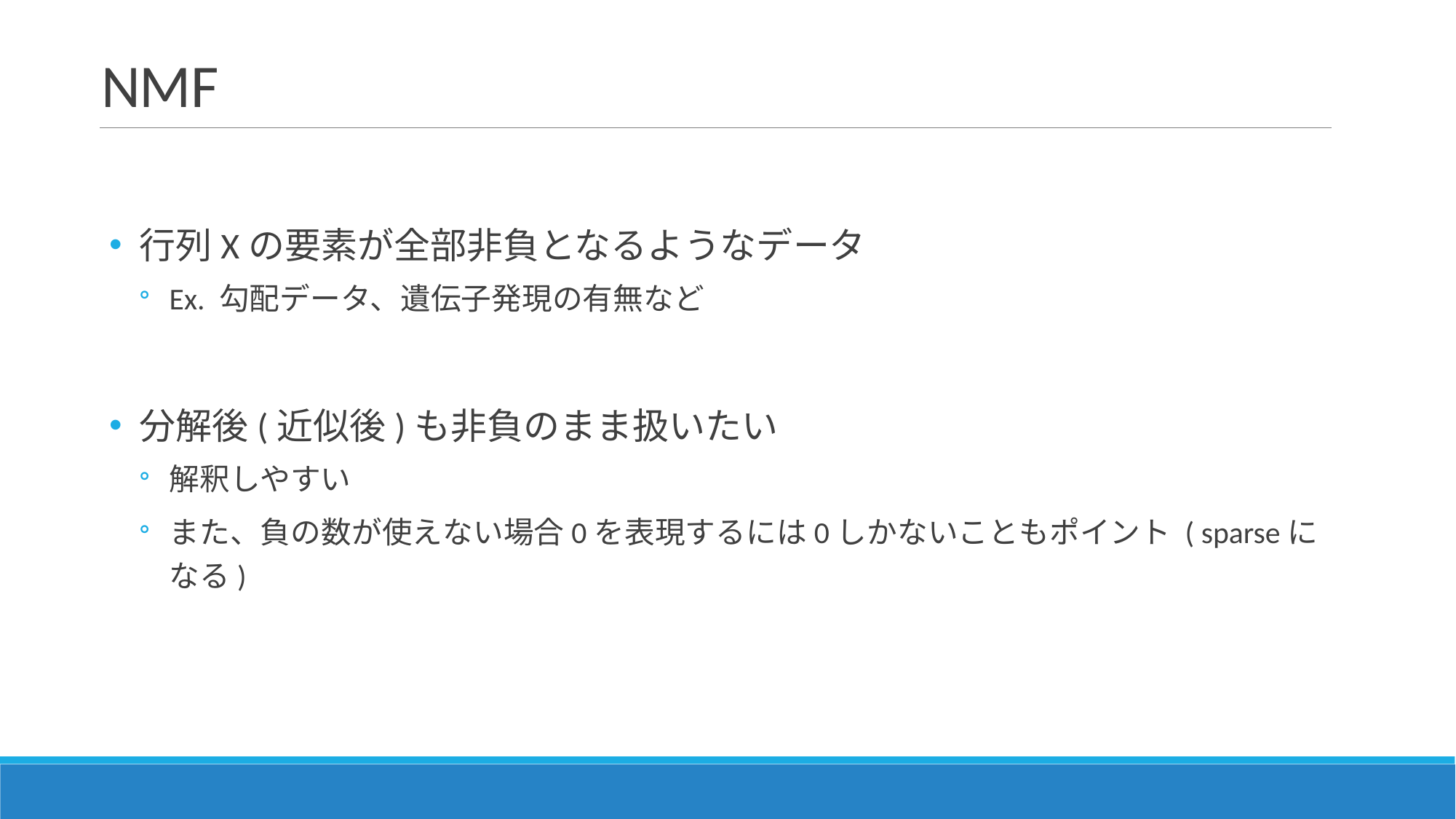

# NMF

行列Xの要素が全部非負となるようなデータ
Ex. 勾配データ、遺伝子発現の有無など

分解後(近似後)も非負のまま扱いたい
解釈しやすい
また、負の数が使えない場合0を表現するには0しかないこともポイント ( sparseになる)